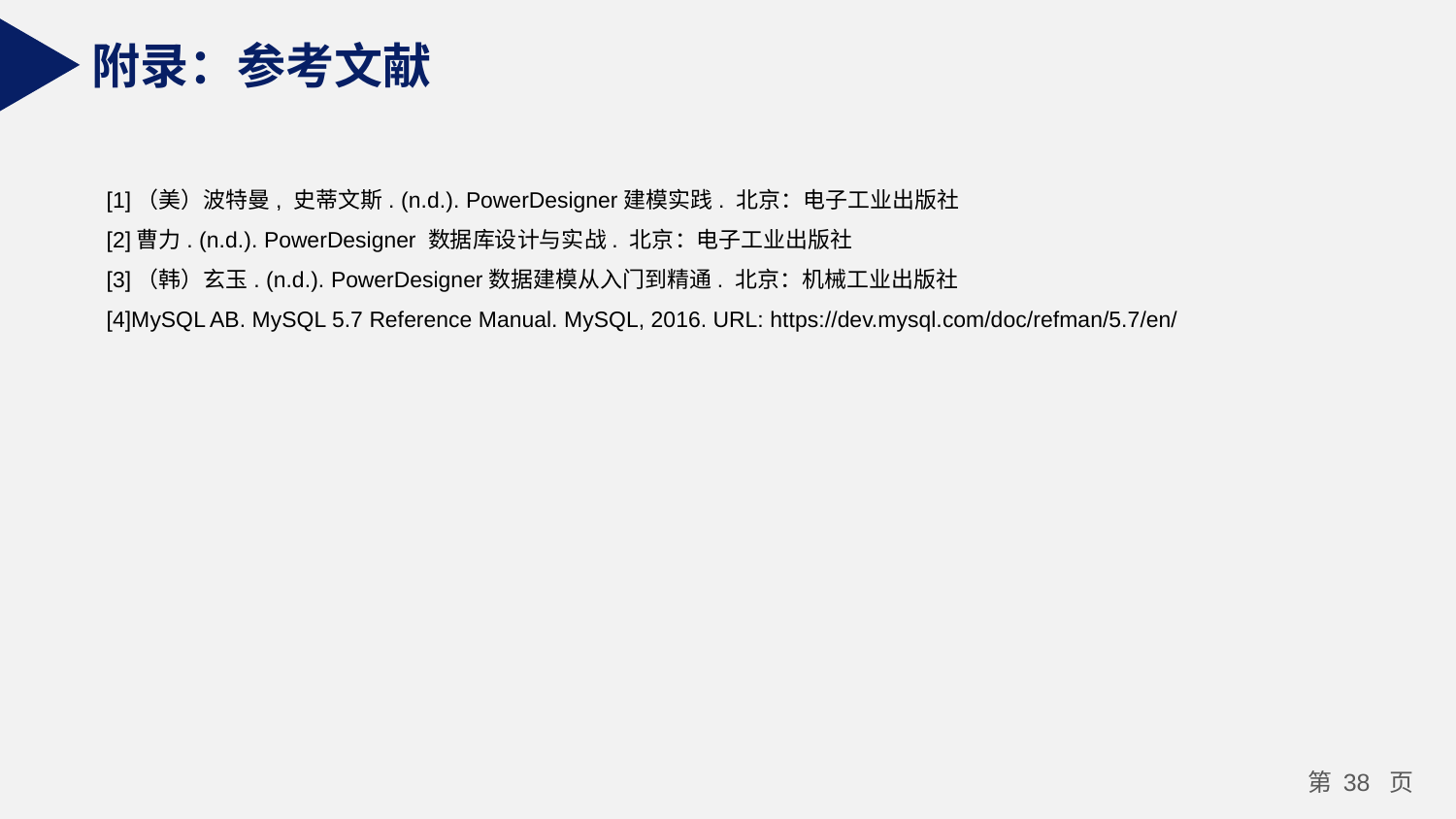

附录：参考文献
[1]（美）波特曼, 史蒂文斯. (n.d.). PowerDesigner建模实践. 北京：电子工业出版社
[2]曹力. (n.d.). PowerDesigner 数据库设计与实战. 北京：电子工业出版社
[3]（韩）玄玉. (n.d.). PowerDesigner数据建模从入门到精通. 北京：机械工业出版社
[4]MySQL AB. MySQL 5.7 Reference Manual. MySQL, 2016. URL: https://dev.mysql.com/doc/refman/5.7/en/